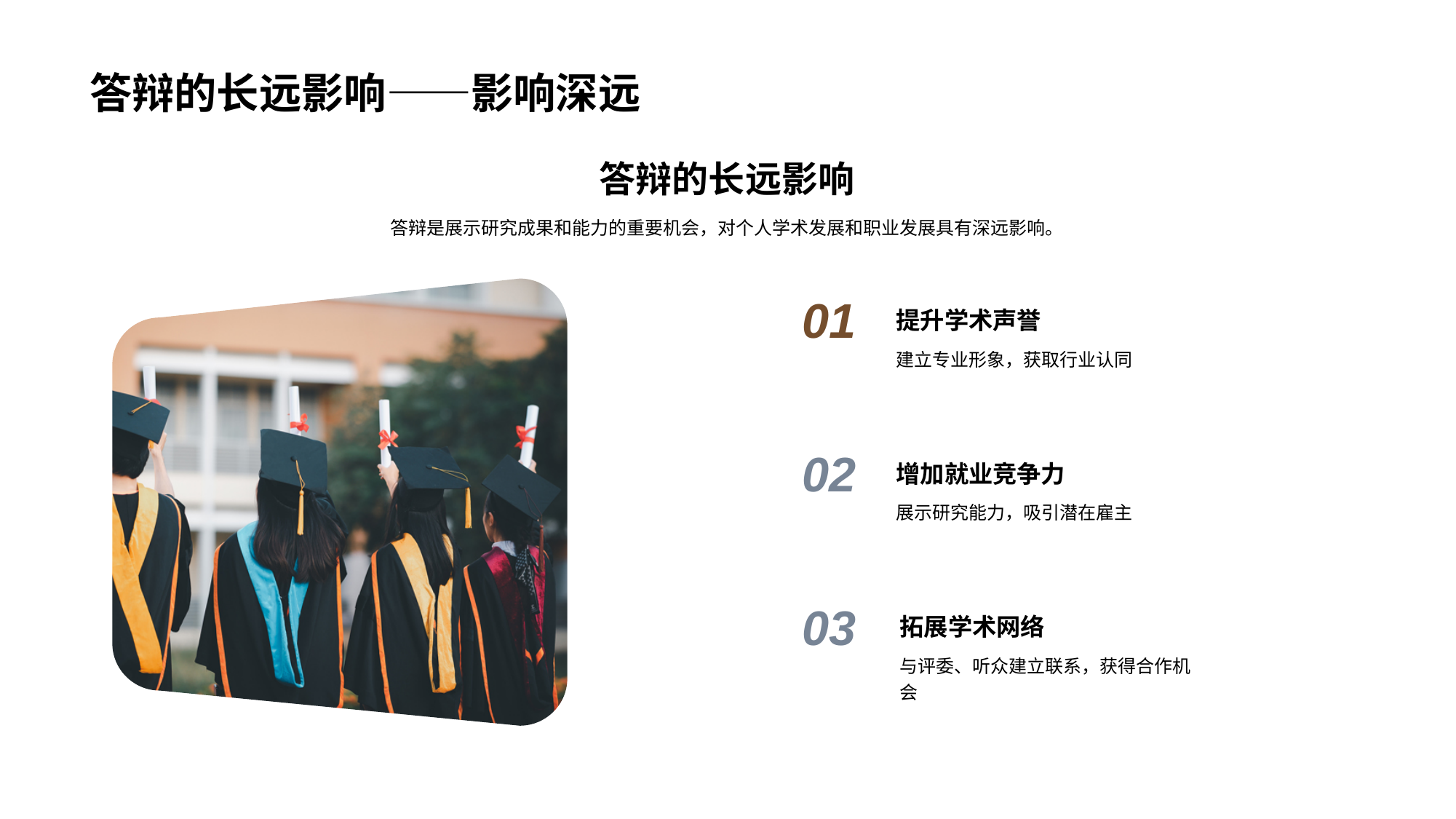

# 答辩的长远影响——影响深远
答辩的长远影响
答辩是展示研究成果和能力的重要机会，对个人学术发展和职业发展具有深远影响。

01
提升学术声誉
建立专业形象，获取行业认同
02
增加就业竞争力
展示研究能力，吸引潜在雇主
03
拓展学术网络
与评委、听众建立联系，获得合作机会